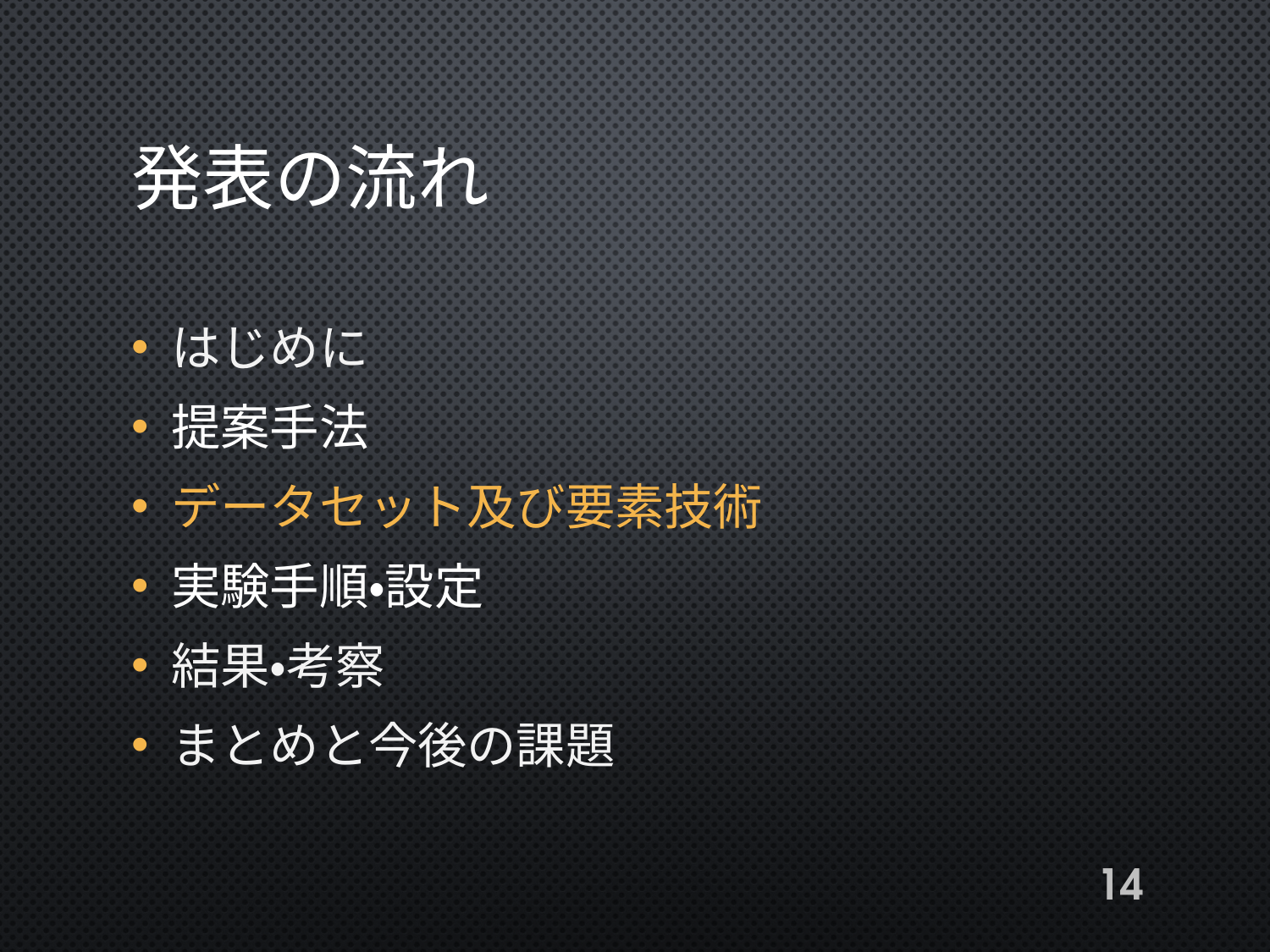

# 発表の流れ
はじめに
提案手法
データセット及び要素技術
実験手順・設定
結果・考察
まとめと今後の課題
14